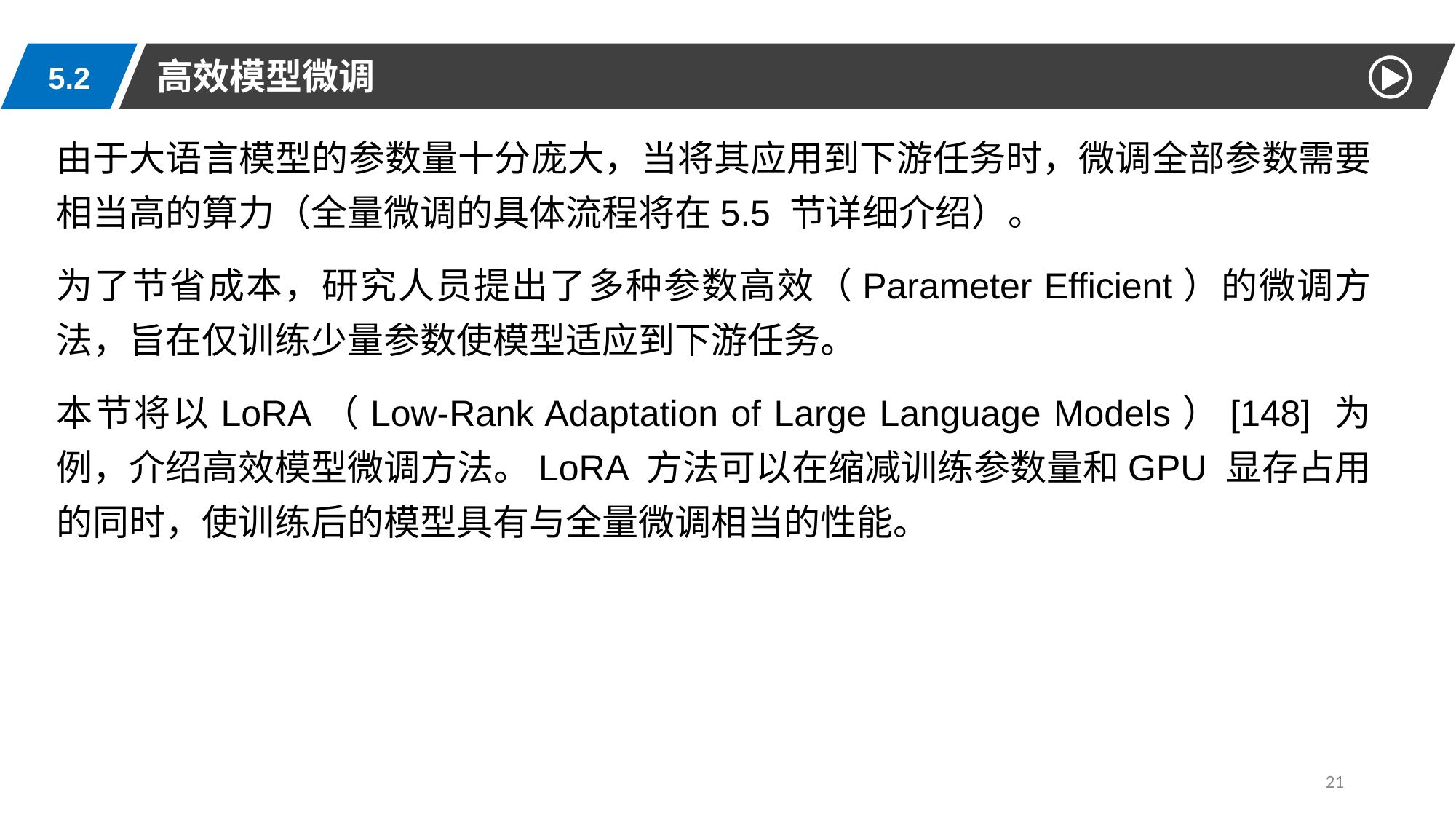

高效模型微调
5.2

由于大语言模型的参数量十分庞大，当将其应用到下游任务时，微调全部参数需要相当高的算力（全量微调的具体流程将在5.5 节详细介绍）。
为了节省成本，研究人员提出了多种参数高效（Parameter Efficient）的微调方法，旨在仅训练少量参数使模型适应到下游任务。
本节将以LoRA（Low-Rank Adaptation of Large Language Models）[148] 为例，介绍高效模型微调方法。LoRA 方法可以在缩减训练参数量和GPU 显存占用的同时，使训练后的模型具有与全量微调相当的性能。
21